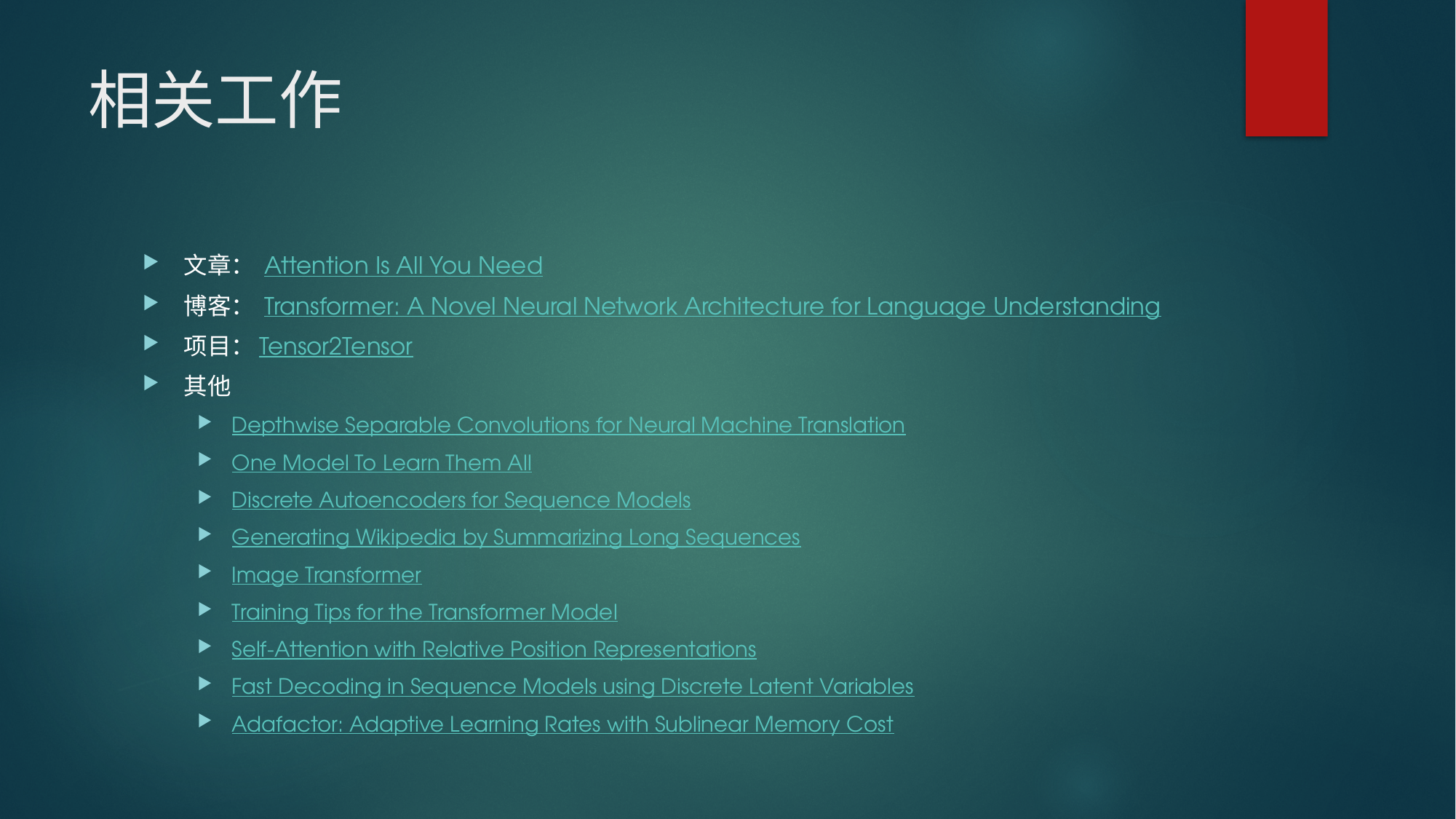

# 相关工作
文章： Attention Is All You Need
博客： Transformer: A Novel Neural Network Architecture for Language Understanding
项目：Tensor2Tensor
其他
Depthwise Separable Convolutions for Neural Machine Translation
One Model To Learn Them All
Discrete Autoencoders for Sequence Models
Generating Wikipedia by Summarizing Long Sequences
Image Transformer
Training Tips for the Transformer Model
Self-Attention with Relative Position Representations
Fast Decoding in Sequence Models using Discrete Latent Variables
Adafactor: Adaptive Learning Rates with Sublinear Memory Cost